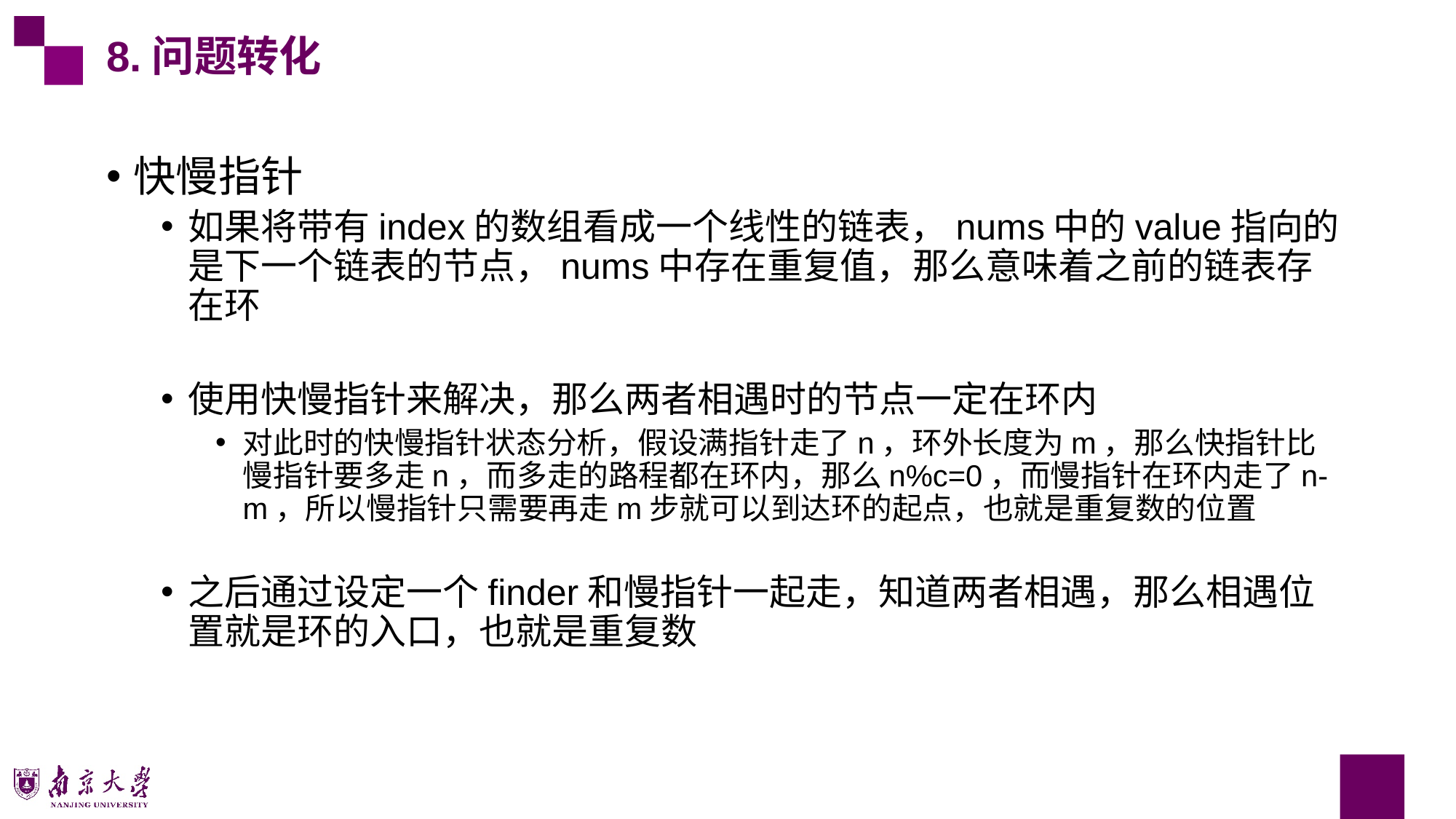

8.问题转化
快慢指针
如果将带有index的数组看成一个线性的链表，nums中的value指向的是下一个链表的节点，nums中存在重复值，那么意味着之前的链表存在环

使用快慢指针来解决，那么两者相遇时的节点一定在环内
对此时的快慢指针状态分析，假设满指针走了n，环外长度为m，那么快指针比慢指针要多走n，而多走的路程都在环内，那么n%c=0，而慢指针在环内走了n-m，所以慢指针只需要再走m步就可以到达环的起点，也就是重复数的位置

之后通过设定一个finder和慢指针一起走，知道两者相遇，那么相遇位置就是环的入口，也就是重复数
46